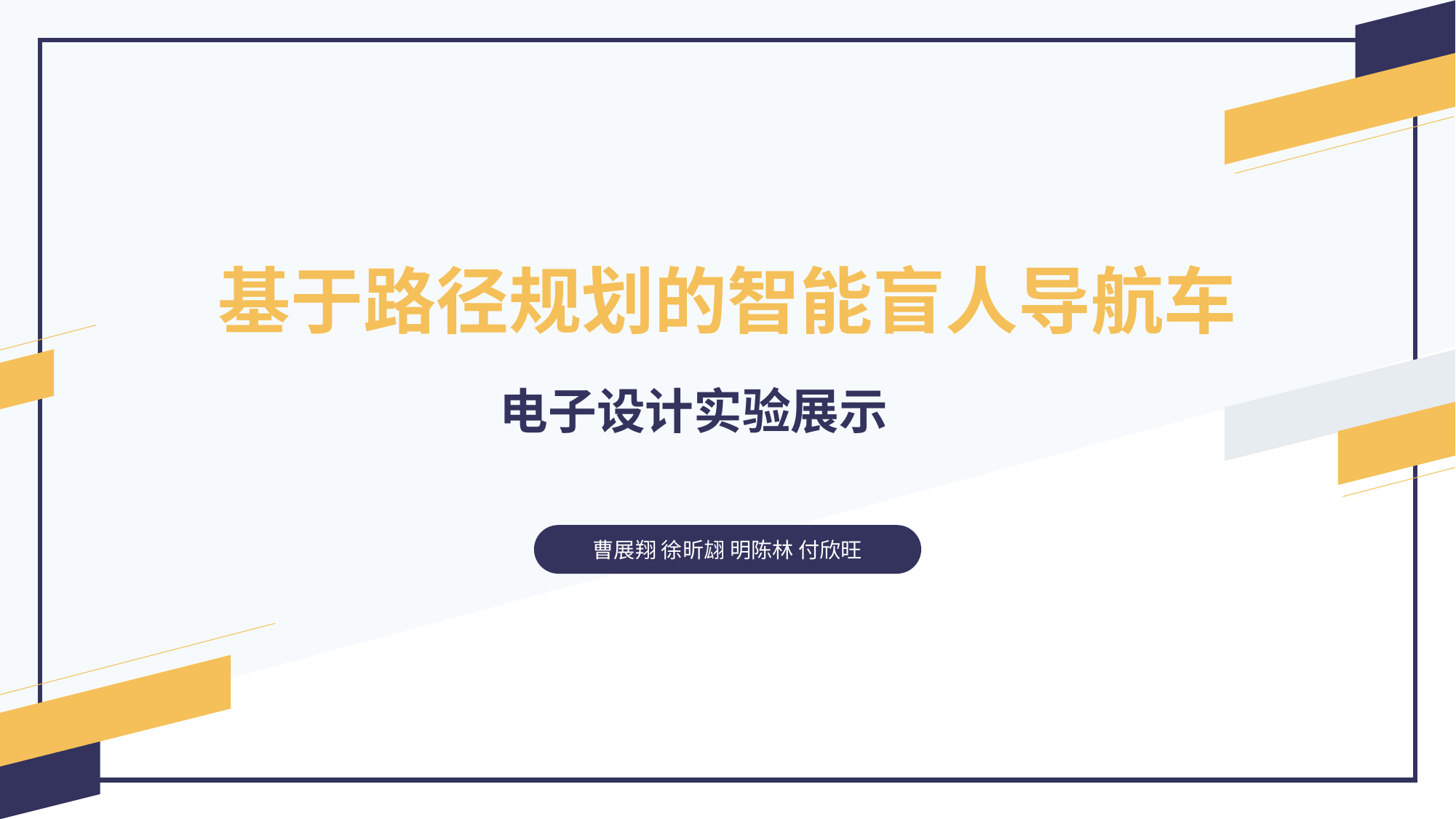

基于路径规划的智能盲人导航车

电子设计实验展示

曹展翔 徐昕翃 明陈林 付欣旺